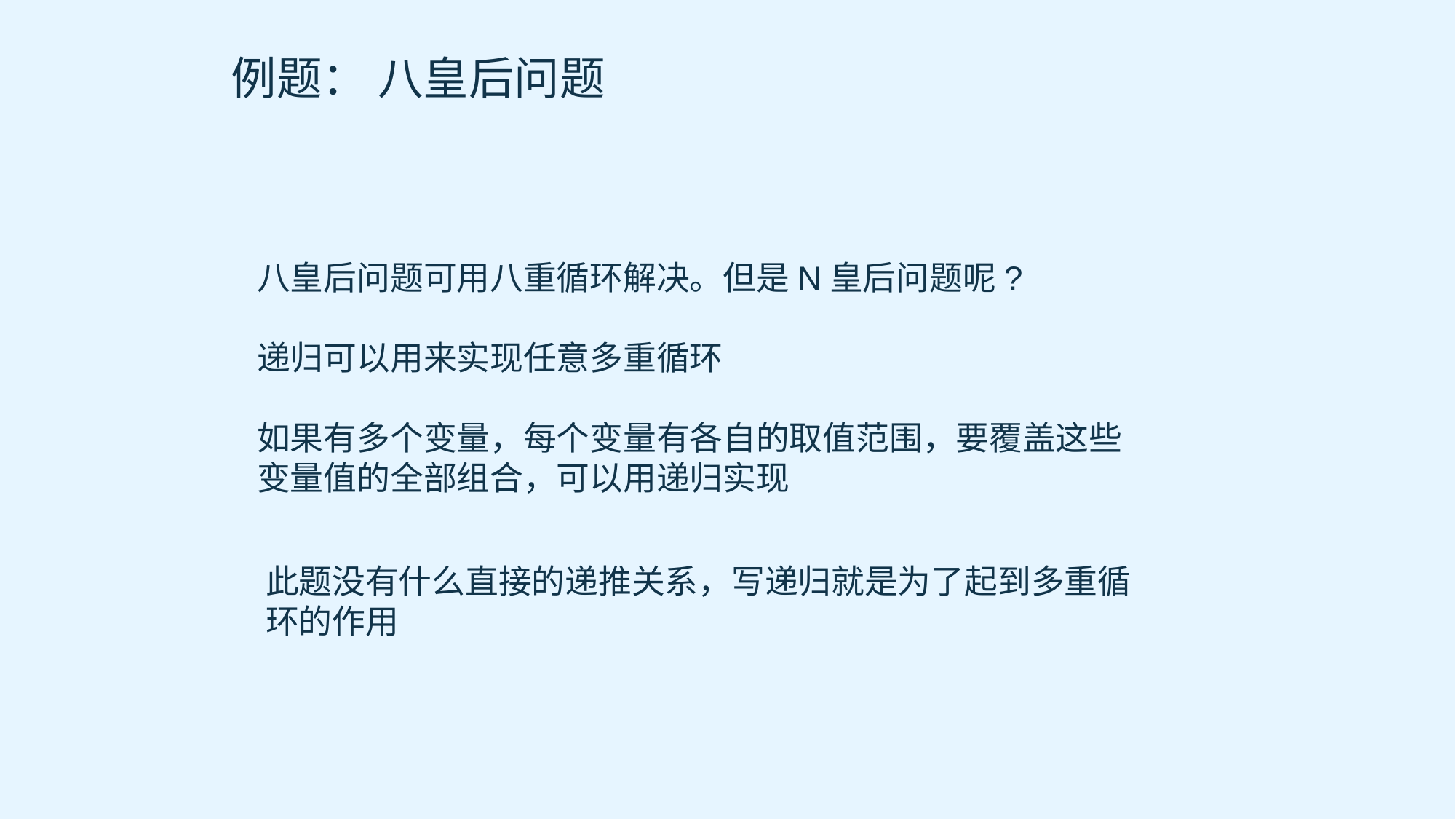

例题： 八皇后问题
八皇后问题可用八重循环解决。但是N皇后问题呢?
递归可以用来实现任意多重循环
如果有多个变量，每个变量有各自的取值范围，要覆盖这些变量值的全部组合，可以用递归实现
此题没有什么直接的递推关系，写递归就是为了起到多重循环的作用